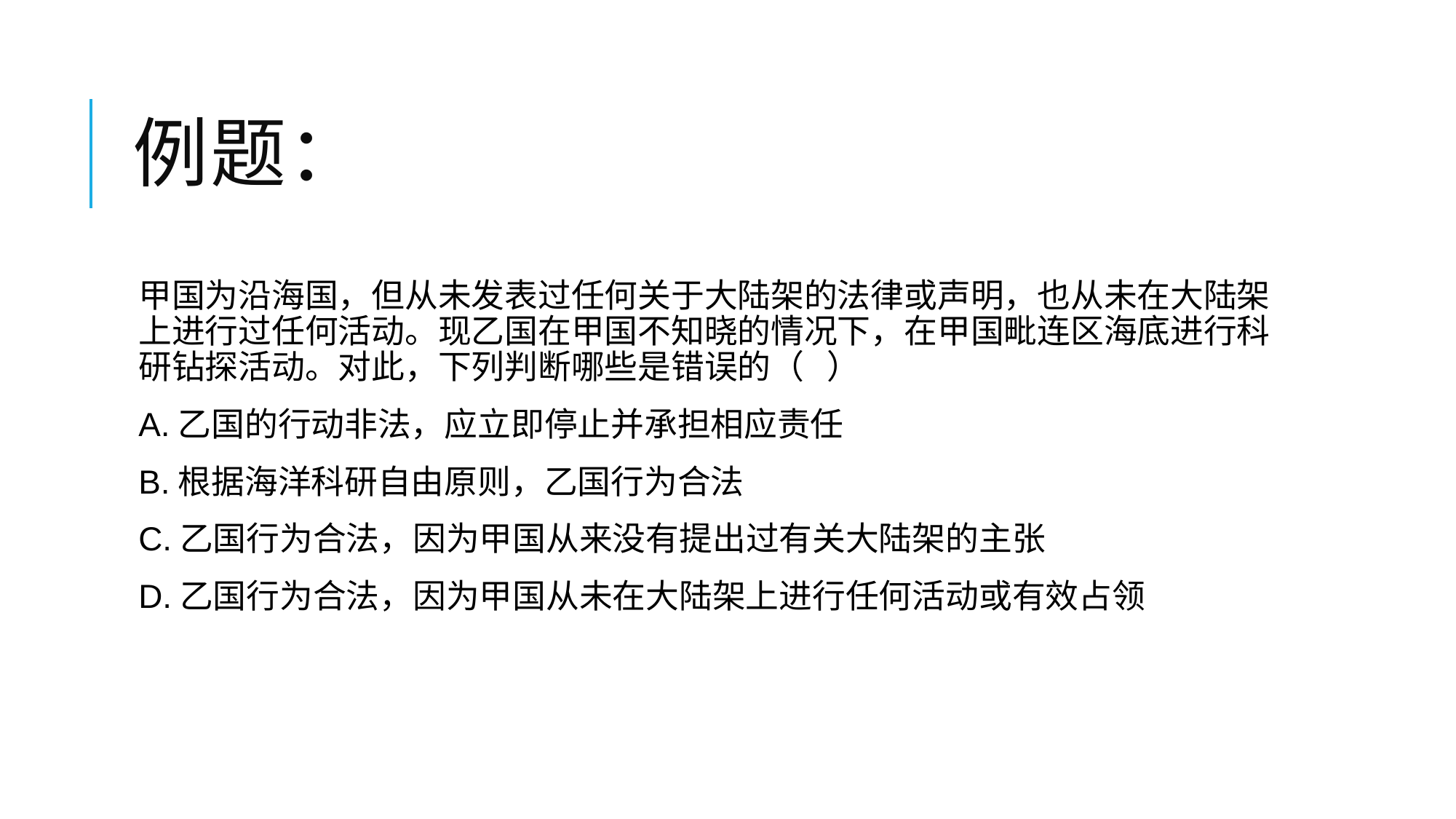

# 例题：
甲国为沿海国，但从未发表过任何关于大陆架的法律或声明，也从未在大陆架上进行过任何活动。现乙国在甲国不知晓的情况下，在甲国毗连区海底进行科研钻探活动。对此，下列判断哪些是错误的（   ）
A.乙国的行动非法，应立即停止并承担相应责任
B.根据海洋科研自由原则，乙国行为合法
C.乙国行为合法，因为甲国从来没有提出过有关大陆架的主张
D.乙国行为合法，因为甲国从未在大陆架上进行任何活动或有效占领